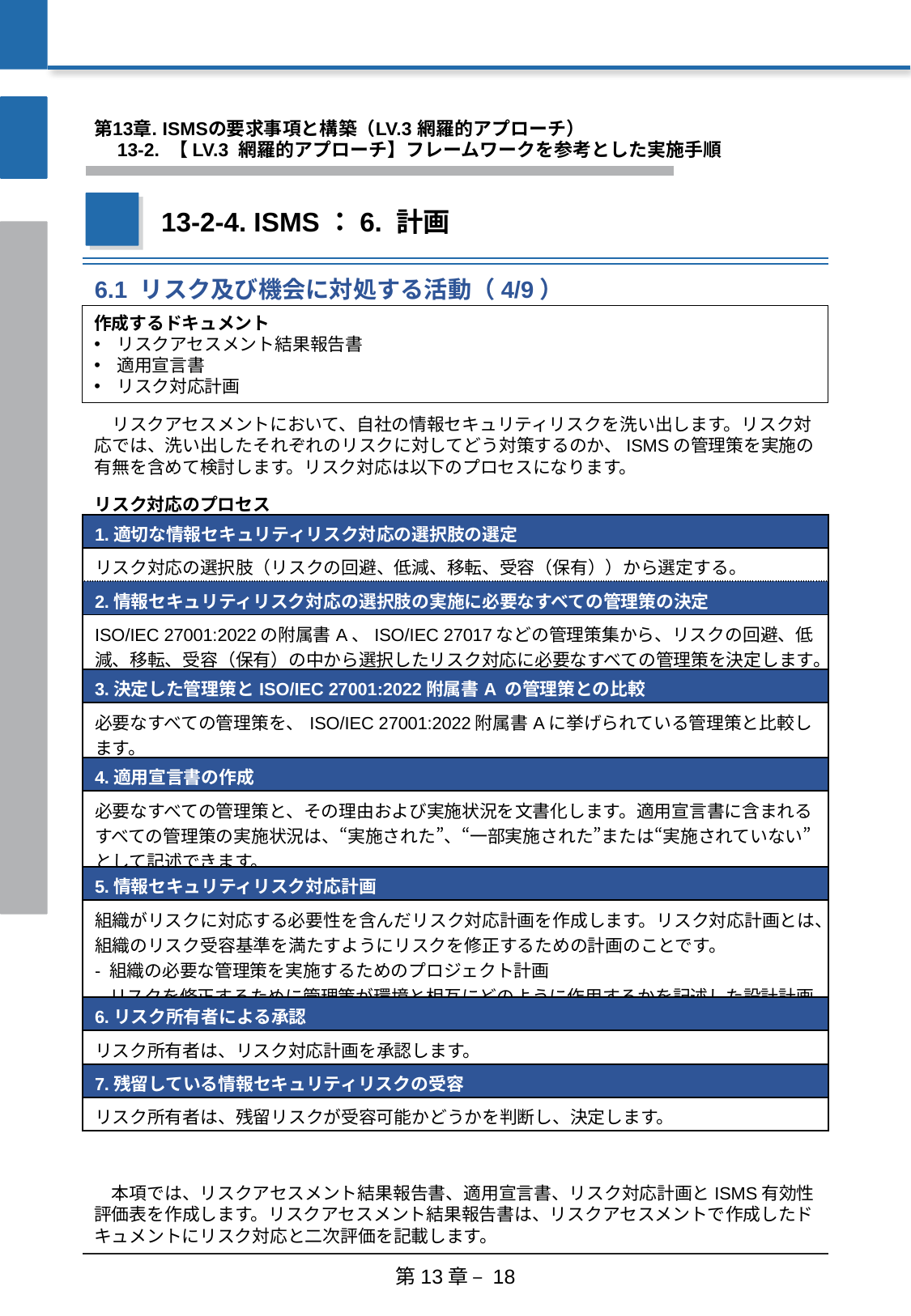

第13章. ISMSの要求事項と構築（LV.3 網羅的アプローチ）
　13-2. 【LV.3 網羅的アプローチ】フレームワークを参考とした実施手順
13-2-4. ISMS：6. 計画
6.1 リスク及び機会に対処する活動（4/9）
作成するドキュメント
リスクアセスメント結果報告書
適用宣言書
リスク対応計画
　リスクアセスメントにおいて、自社の情報セキュリティリスクを洗い出します。リスク対応では、洗い出したそれぞれのリスクに対してどう対策するのか、ISMSの管理策を実施の有無を含めて検討します。リスク対応は以下のプロセスになります。
リスク対応のプロセス
| 1.適切な情報セキュリティリスク対応の選択肢の選定 |
| --- |
| リスク対応の選択肢（リスクの回避、低減、移転、受容（保有））から選定する。 |
| 2.情報セキュリティリスク対応の選択肢の実施に必要なすべての管理策の決定 |
| ISO/IEC 27001:2022の附属書A、ISO/IEC 27017などの管理策集から、リスクの回避、低減、移転、受容（保有）の中から選択したリスク対応に必要なすべての管理策を決定します。 |
| 3.決定した管理策とISO/IEC 27001:2022附属書A の管理策との比較 |
| 必要なすべての管理策を、ISO/IEC 27001:2022附属書Aに挙げられている管理策と比較します。 |
| 4.適用宣言書の作成 |
| 必要なすべての管理策と、その理由および実施状況を文書化します。適用宣言書に含まれるすべての管理策の実施状況は、“実施された”、“一部実施された”または“実施されていない”として記述できます。 |
| 5.情報セキュリティリスク対応計画 |
| 組織がリスクに対応する必要性を含んだリスク対応計画を作成します。リスク対応計画とは、組織のリスク受容基準を満たすようにリスクを修正するための計画のことです。 - 組織の必要な管理策を実施するためのプロジェクト計画 - リスクを修正するために管理策が環境と相互にどのように作用するかを記述した設計計画 |
| 6.リスク所有者による承認 |
| リスク所有者は、リスク対応計画を承認します。 |
| 7.残留している情報セキュリティリスクの受容 |
| リスク所有者は、残留リスクが受容可能かどうかを判断し、決定します。 |
　本項では、リスクアセスメント結果報告書、適用宣言書、リスク対応計画とISMS有効性評価表を作成します。リスクアセスメント結果報告書は、リスクアセスメントで作成したドキュメントにリスク対応と二次評価を記載します。
第13章 – 18